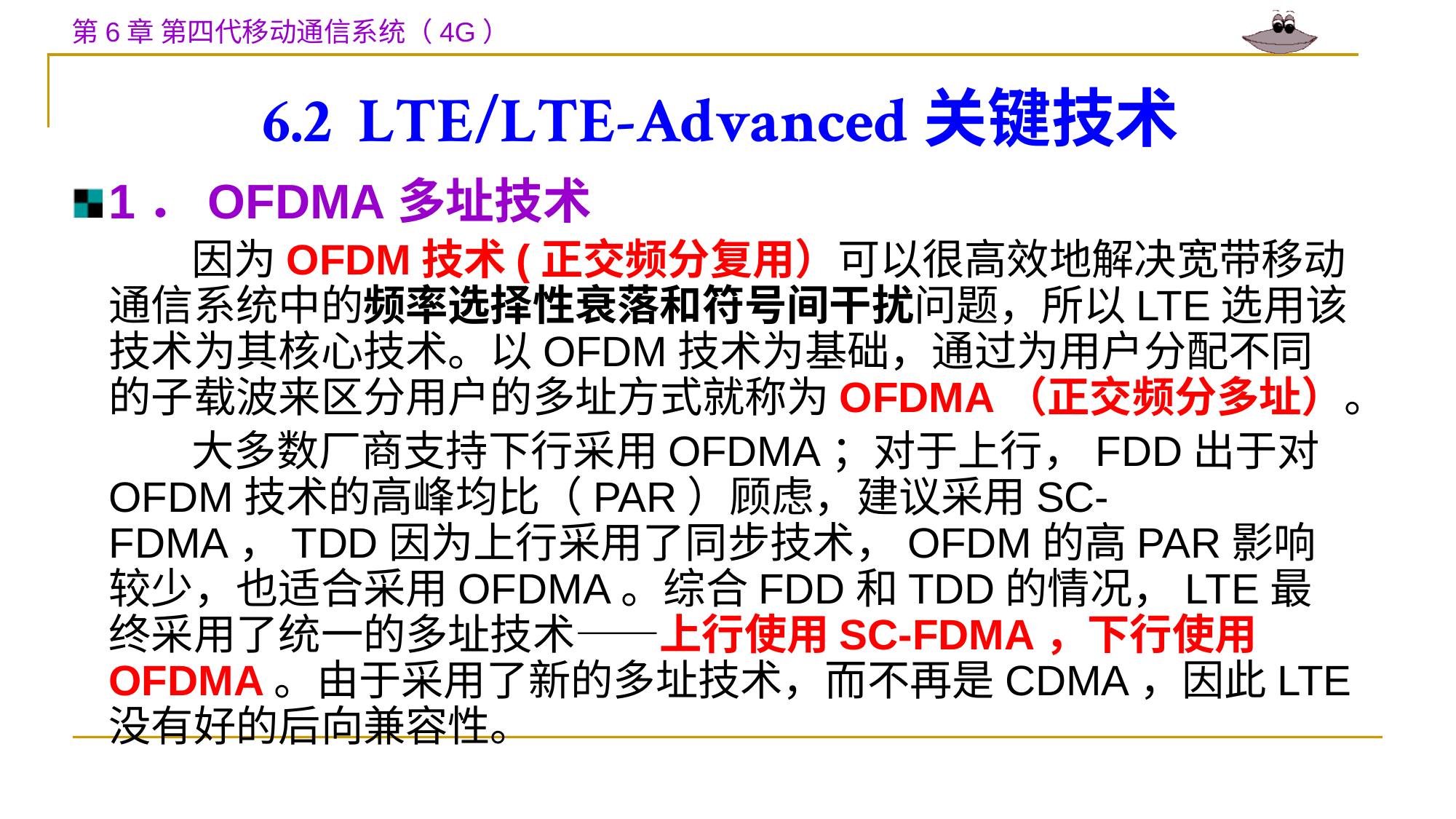

# 6.2  LTE/LTE-Advanced关键技术
1．OFDMA多址技术
            因为OFDM技术(正交频分复用）可以很高效地解决宽带移动通信系统中的频率选择性衰落和符号间干扰问题，所以LTE选用该技术为其核心技术。以OFDM技术为基础，通过为用户分配不同的子载波来区分用户的多址方式就称为OFDMA（正交频分多址）。
            大多数厂商支持下行采用OFDMA；对于上行，FDD出于对OFDM技术的高峰均比（PAR）顾虑，建议采用SC-FDMA，TDD因为上行采用了同步技术，OFDM的高PAR影响较少，也适合采用OFDMA。综合FDD和TDD的情况，LTE最终采用了统一的多址技术——上行使用SC-FDMA，下行使用OFDMA。由于采用了新的多址技术，而不再是CDMA，因此LTE没有好的后向兼容性。